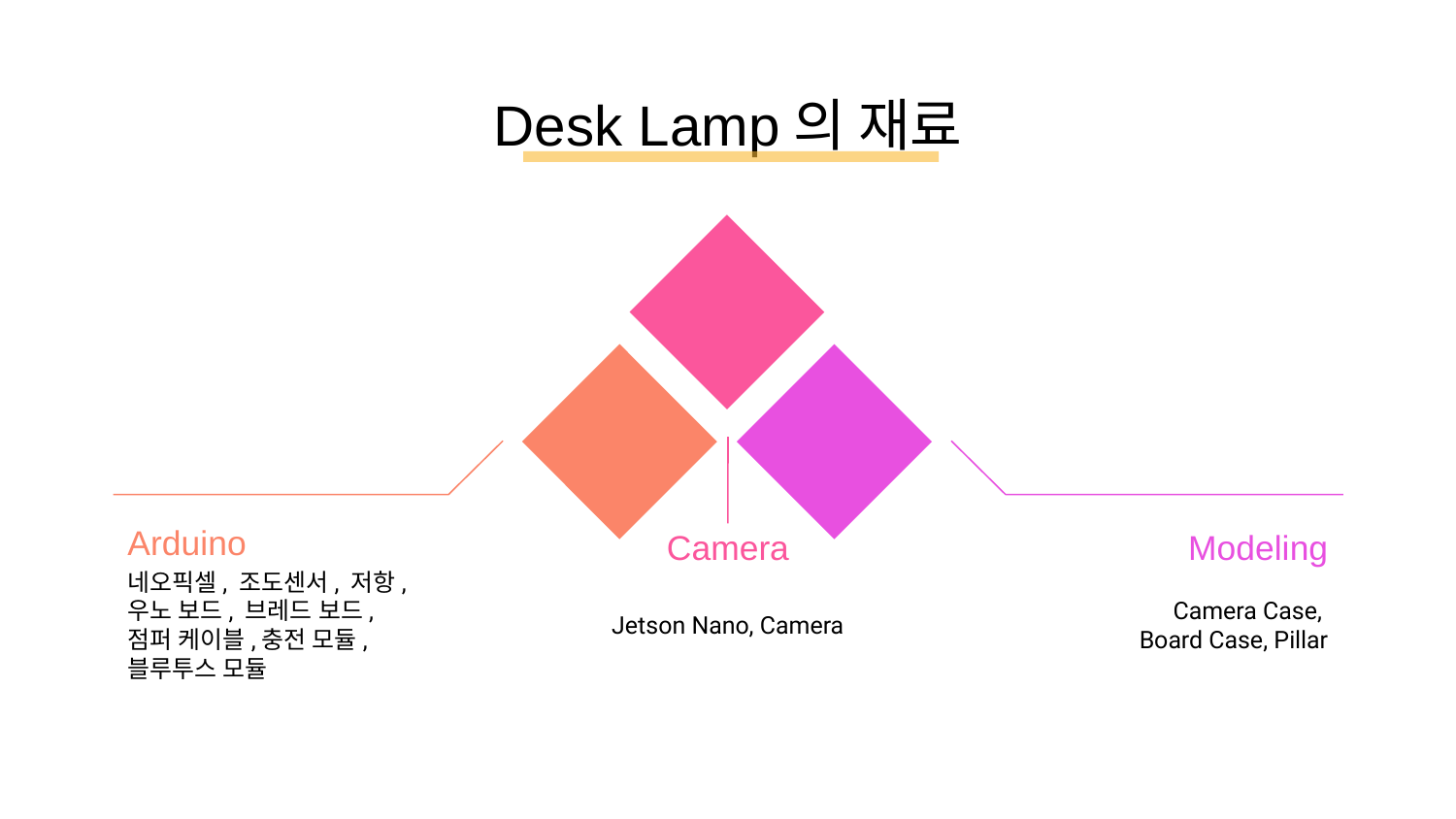

# Desk Lamp의 재료

Camera
Jetson Nano, Camera

Arduino
네오픽셀, 조도센서, 저항, 우노 보드, 브레드 보드, 점퍼 케이블,충전 모듈, 블루투스 모듈

Modeling
Camera Case,
Board Case, Pillar